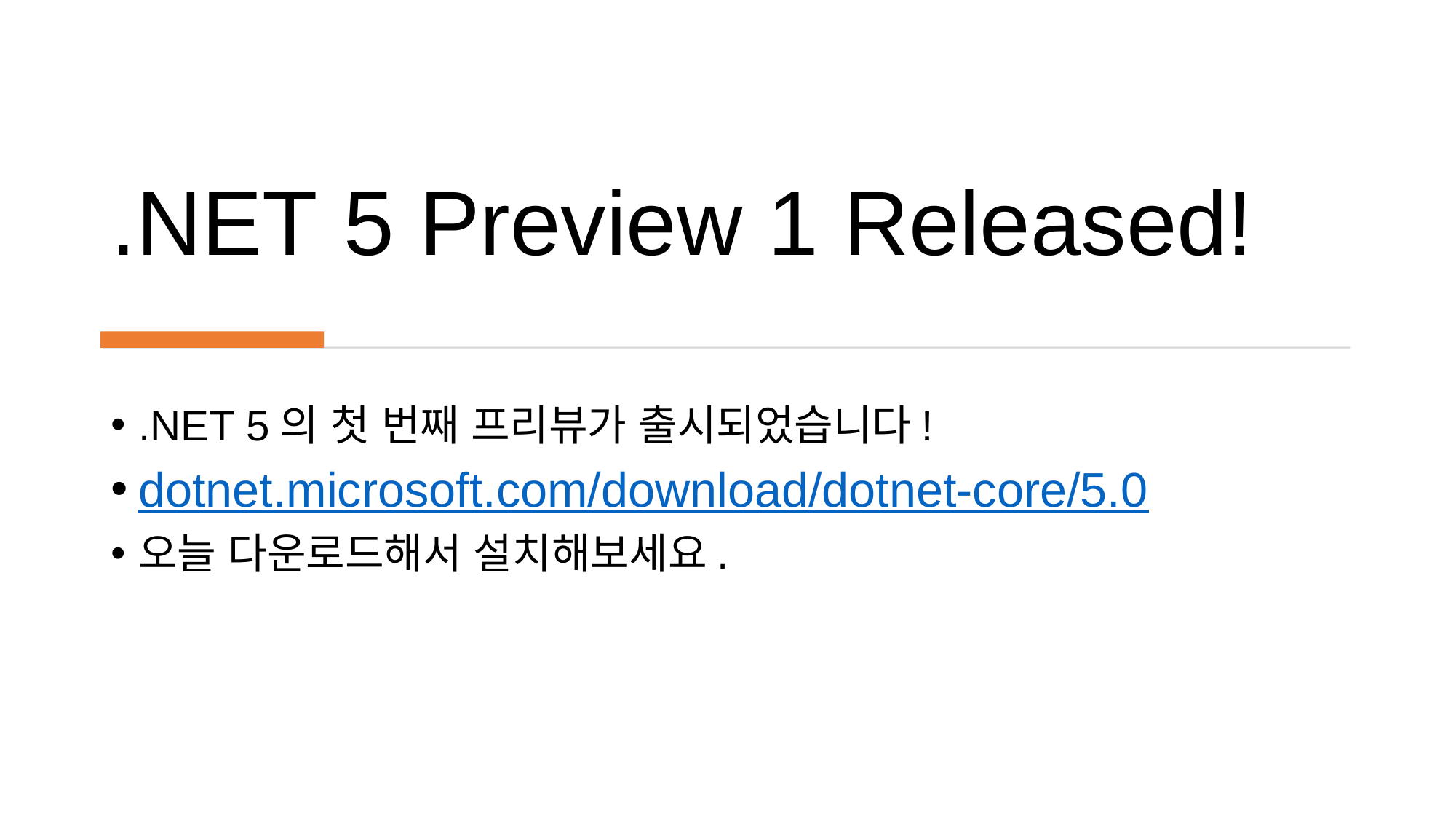

# .NET 5 Preview 1 Released!

.NET 5의 첫 번째 프리뷰가 출시되었습니다!
dotnet.microsoft.com/download/dotnet-core/5.0
오늘 다운로드해서 설치해보세요.